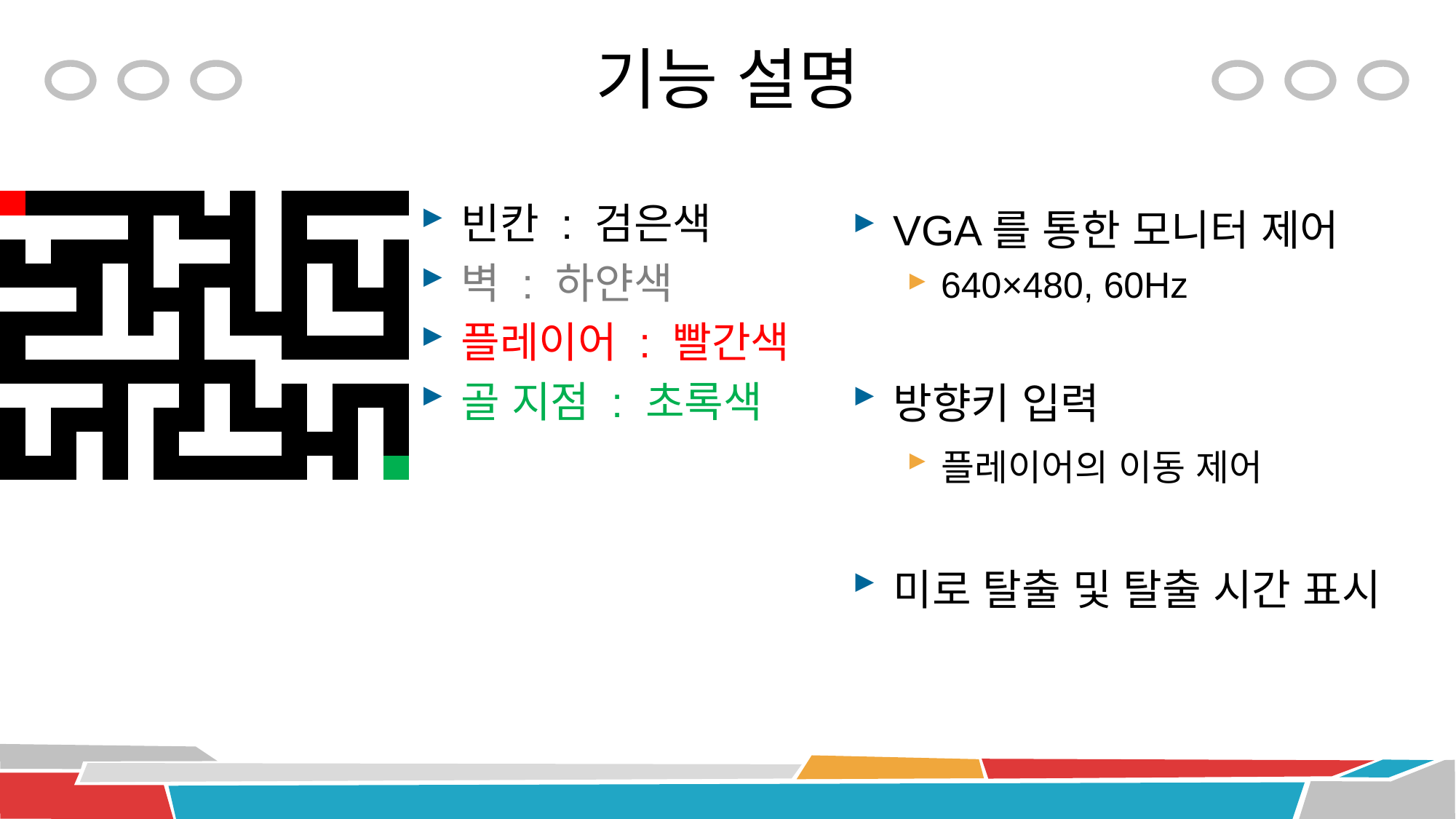

# 기능 설명
|  |  |  |  |  |  |  |  |  |  |  |  |  |  |  |  |
| --- | --- | --- | --- | --- | --- | --- | --- | --- | --- | --- | --- | --- | --- | --- | --- |
|  |  |  |  |  |  |  |  |  |  |  |  |  |  |  |  |
|  |  |  |  |  |  |  |  |  |  |  |  |  |  |  |  |
|  |  |  |  |  |  |  |  |  |  |  |  |  |  |  |  |
|  |  |  |  |  |  |  |  |  |  |  |  |  |  |  |  |
|  |  |  |  |  |  |  |  |  |  |  |  |  |  |  |  |
|  |  |  |  |  |  |  |  |  |  |  |  |  |  |  |  |
|  |  |  |  |  |  |  |  |  |  |  |  |  |  |  |  |
|  |  |  |  |  |  |  |  |  |  |  |  |  |  |  |  |
|  |  |  |  |  |  |  |  |  |  |  |  |  |  |  |  |
|  |  |  |  |  |  |  |  |  |  |  |  |  |  |  |  |
|  |  |  |  |  |  |  |  |  |  |  |  |  |  |  |  |
빈칸 : 검은색
벽 : 하얀색
플레이어 : 빨간색
골 지점 : 초록색

VGA를 통한 모니터 제어
640×480, 60Hz

방향키 입력
플레이어의 이동 제어

미로 탈출 및 탈출 시간 표시